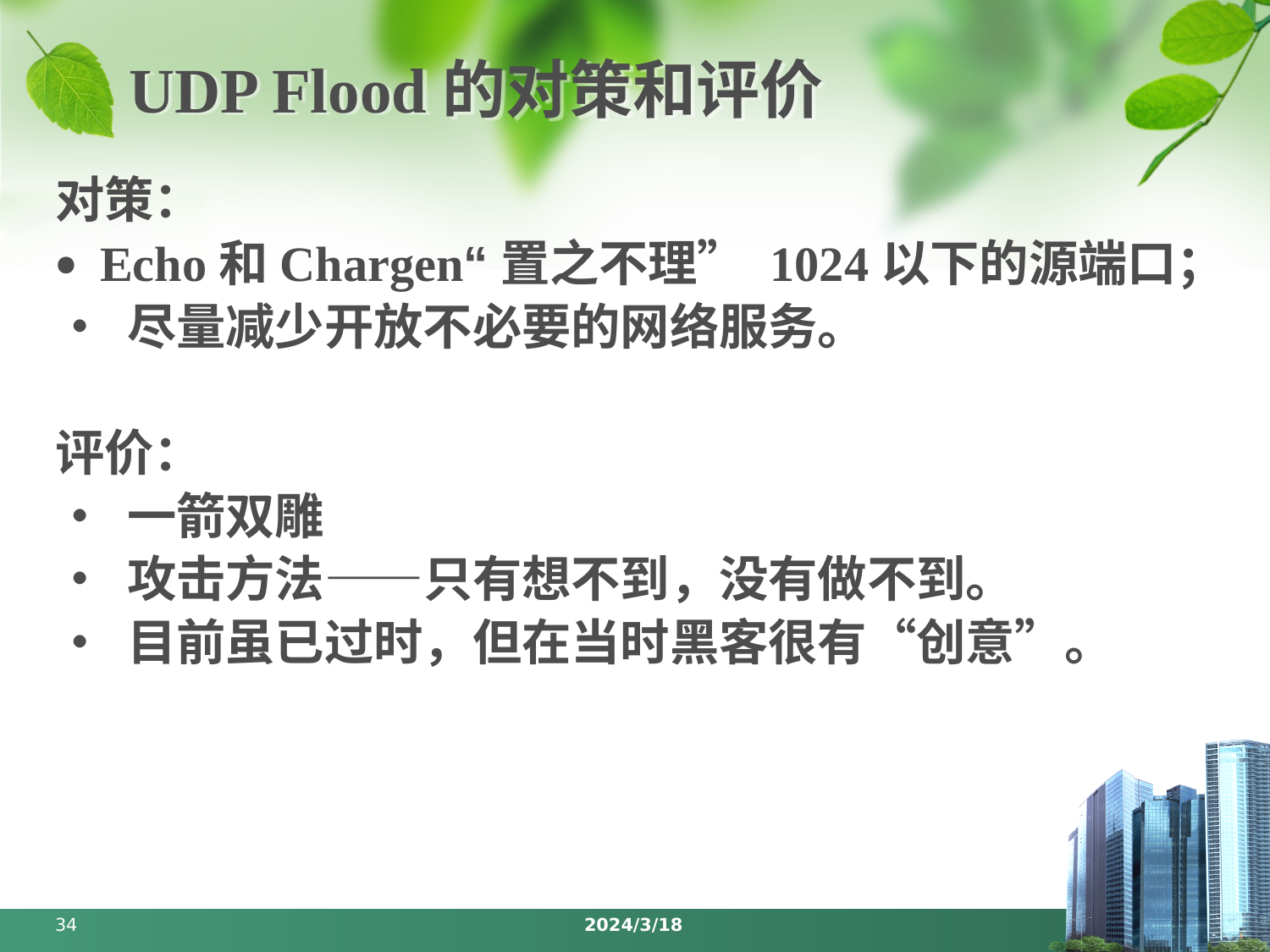

# UDP Flood的对策和评价
对策：
• Echo和Chargen“置之不理” 1024以下的源端口；
• 尽量减少开放不必要的网络服务。

评价：
• 一箭双雕
• 攻击方法——只有想不到，没有做不到。
• 目前虽已过时，但在当时黑客很有“创意”。
34
2024/3/18